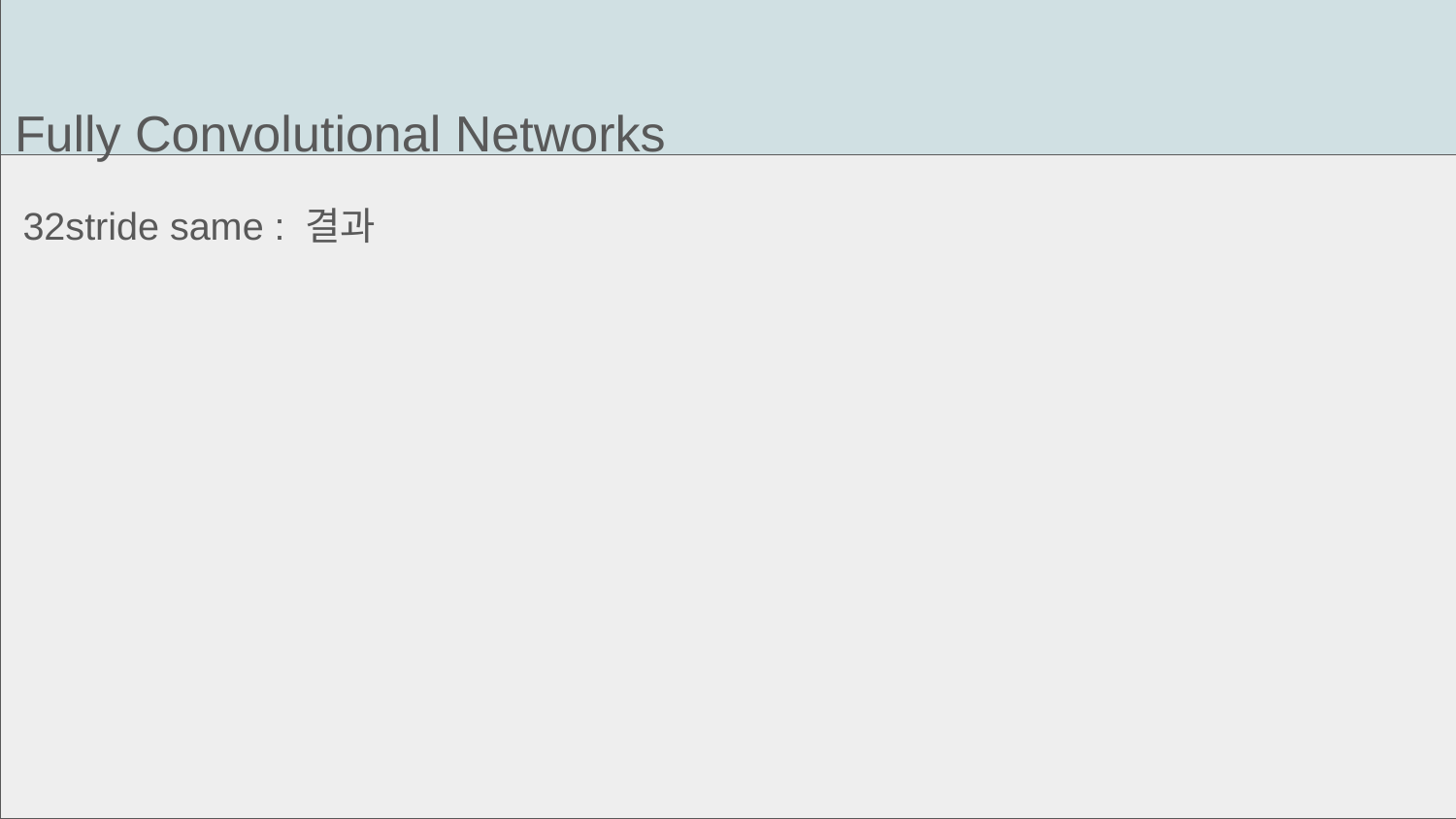

Fully Convolutional Networks

32stride same : 결과